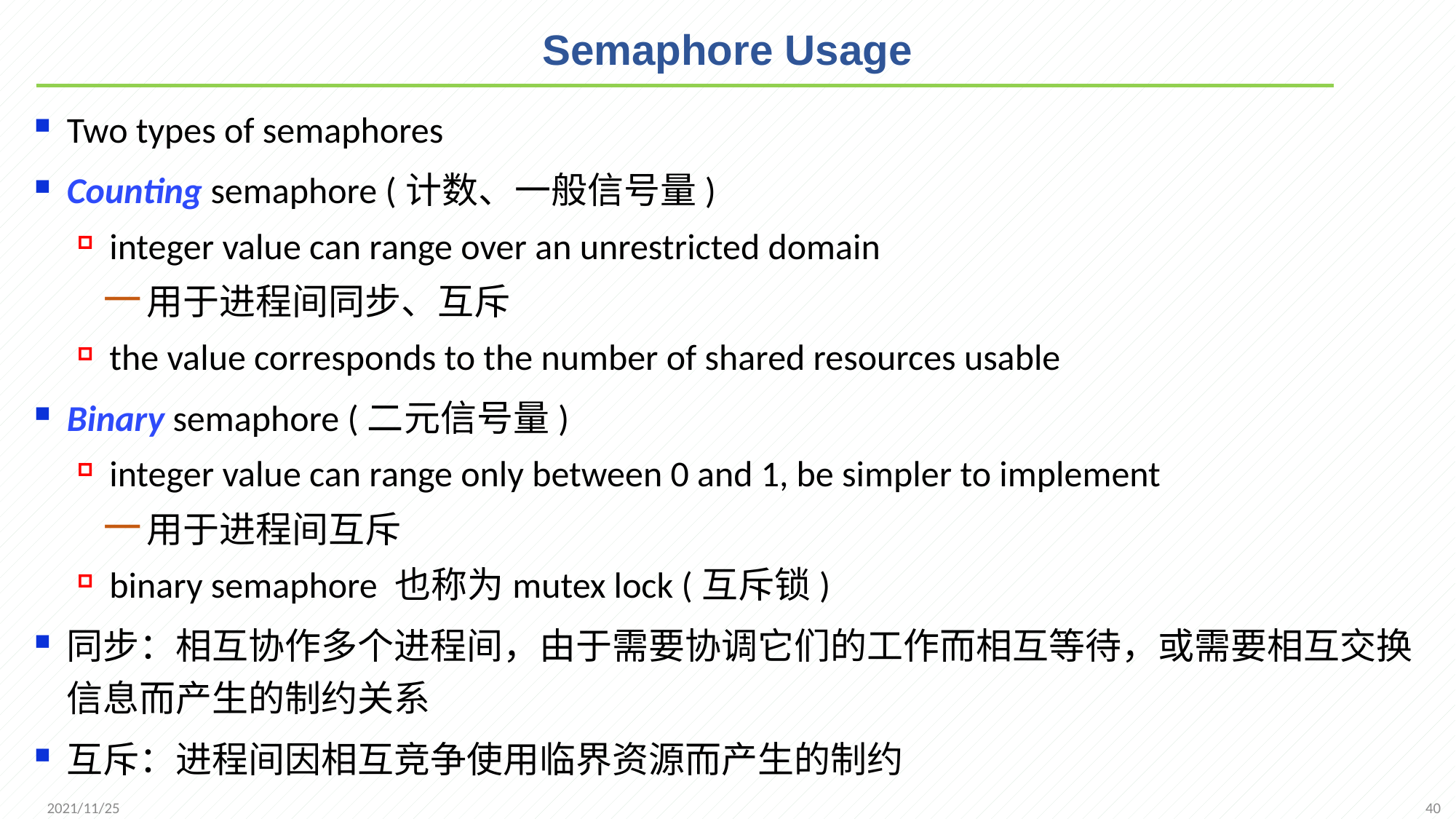

# Semaphore Usage
Two types of semaphores
Counting semaphore (计数、一般信号量)
integer value can range over an unrestricted domain
用于进程间同步、互斥
the value corresponds to the number of shared resources usable
Binary semaphore (二元信号量)
integer value can range only between 0 and 1, be simpler to implement
用于进程间互斥
binary semaphore 也称为mutex lock (互斥锁)
同步：相互协作多个进程间，由于需要协调它们的工作而相互等待，或需要相互交换信息而产生的制约关系
互斥：进程间因相互竞争使用临界资源而产生的制约

40
2021/11/25